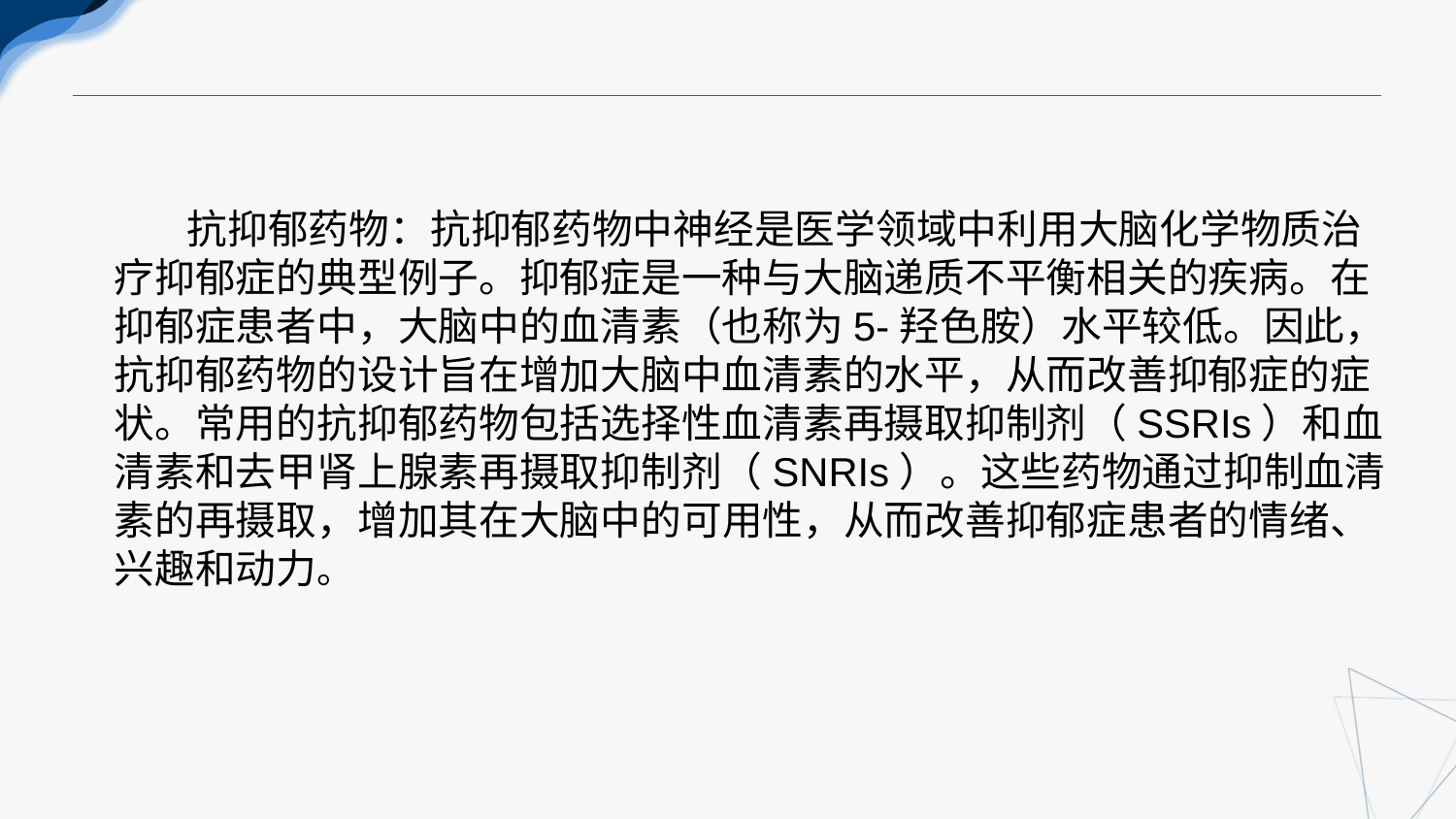

抗抑郁药物：抗抑郁药物中神经是医学领域中利用大脑化学物质治疗抑郁症的典型例子。抑郁症是一种与大脑递质不平衡相关的疾病。在抑郁症患者中，大脑中的血清素（也称为5-羟色胺）水平较低。因此，抗抑郁药物的设计旨在增加大脑中血清素的水平，从而改善抑郁症的症状。常用的抗抑郁药物包括选择性血清素再摄取抑制剂（SSRIs）和血清素和去甲肾上腺素再摄取抑制剂（SNRIs）。这些药物通过抑制血清素的再摄取，增加其在大脑中的可用性，从而改善抑郁症患者的情绪、兴趣和动力。